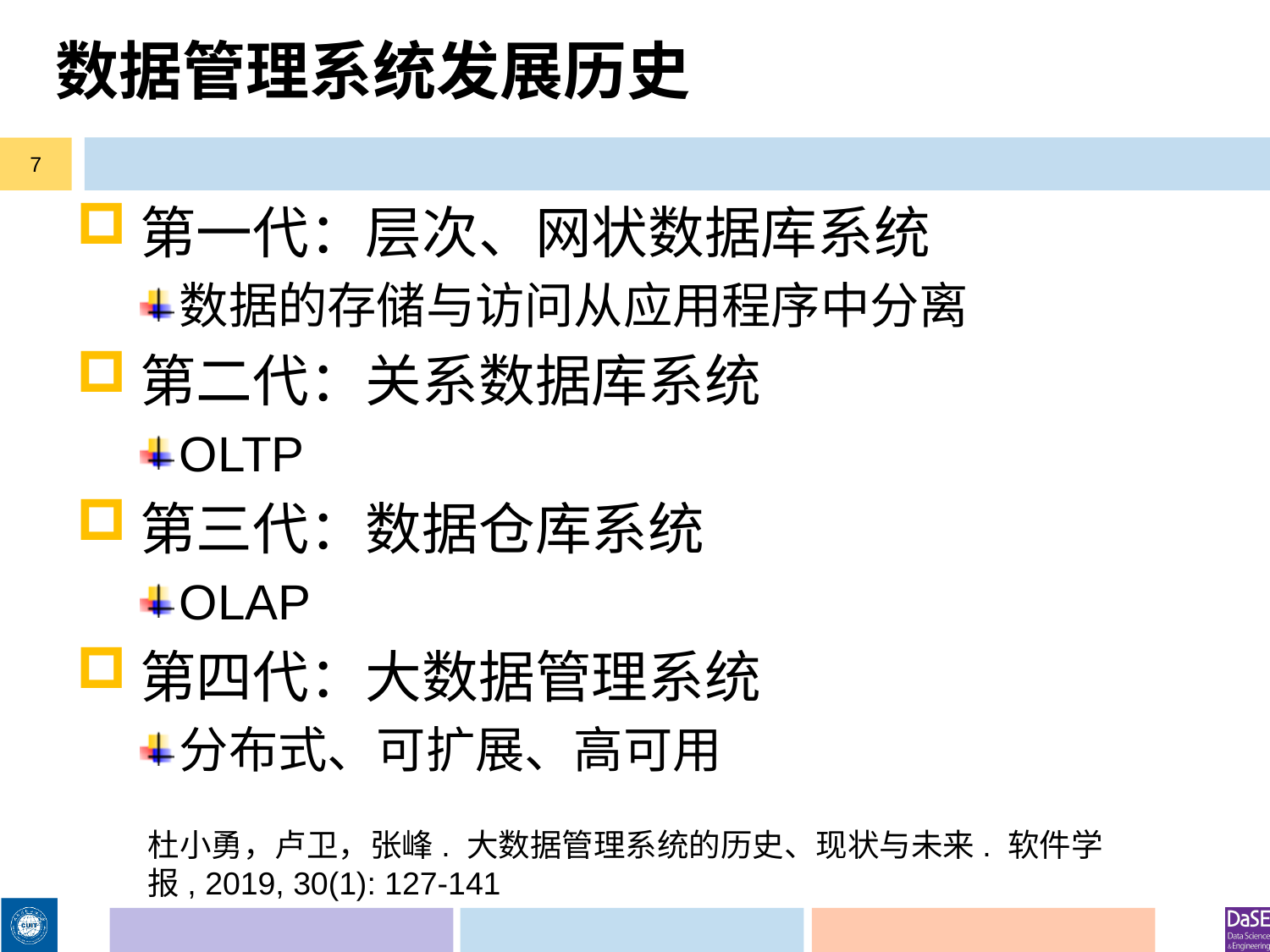

# 数据管理系统发展历史
7
第一代：层次、网状数据库系统
数据的存储与访问从应用程序中分离
第二代：关系数据库系统
OLTP
第三代：数据仓库系统
OLAP
第四代：大数据管理系统
分布式、可扩展、高可用
杜小勇，卢卫，张峰. 大数据管理系统的历史、现状与未来. 软件学报, 2019, 30(1): 127-141